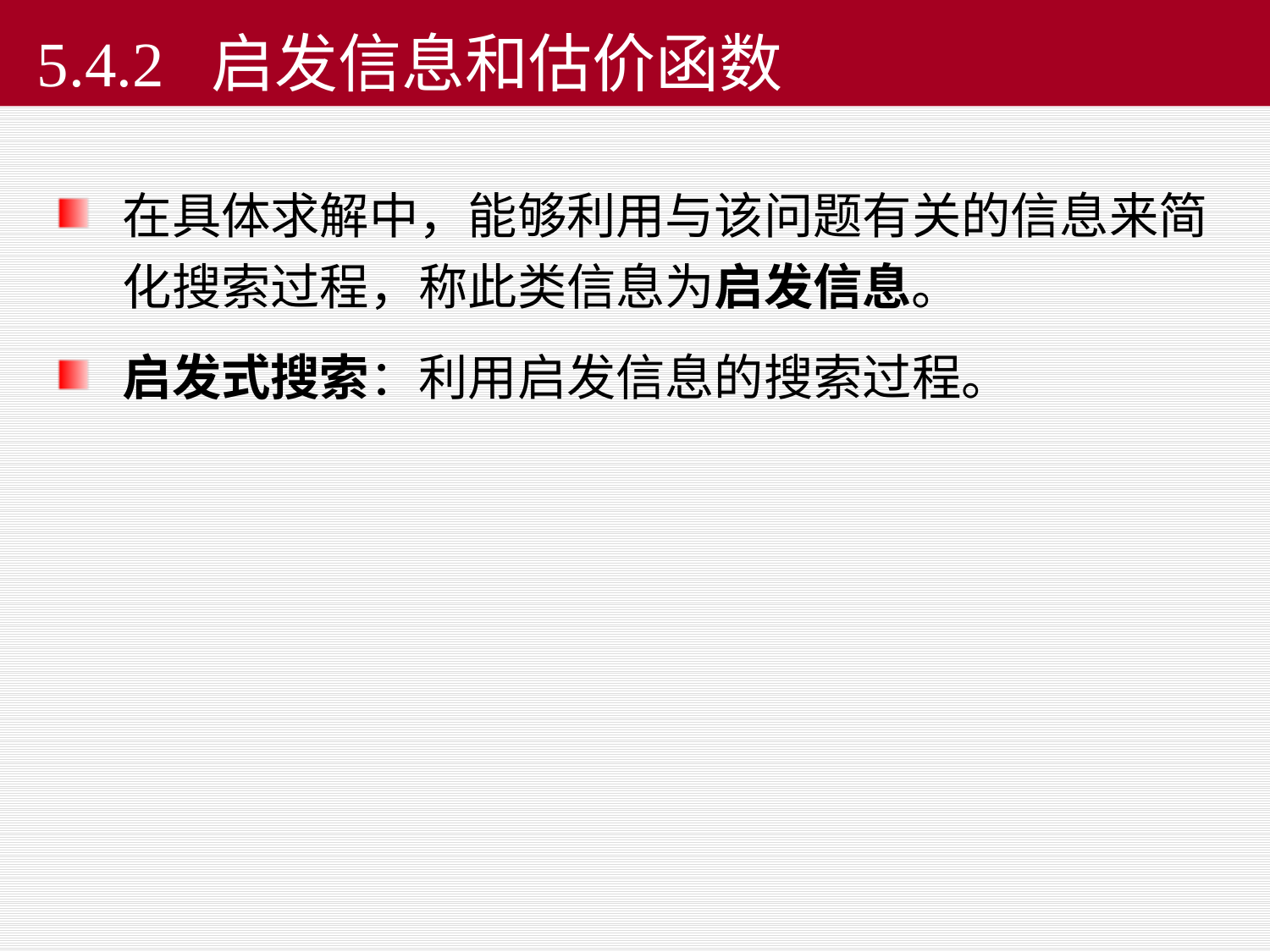

# 5.4.2  启发信息和估价函数
在具体求解中，能够利用与该问题有关的信息来简化搜索过程，称此类信息为启发信息。
启发式搜索：利用启发信息的搜索过程。
74